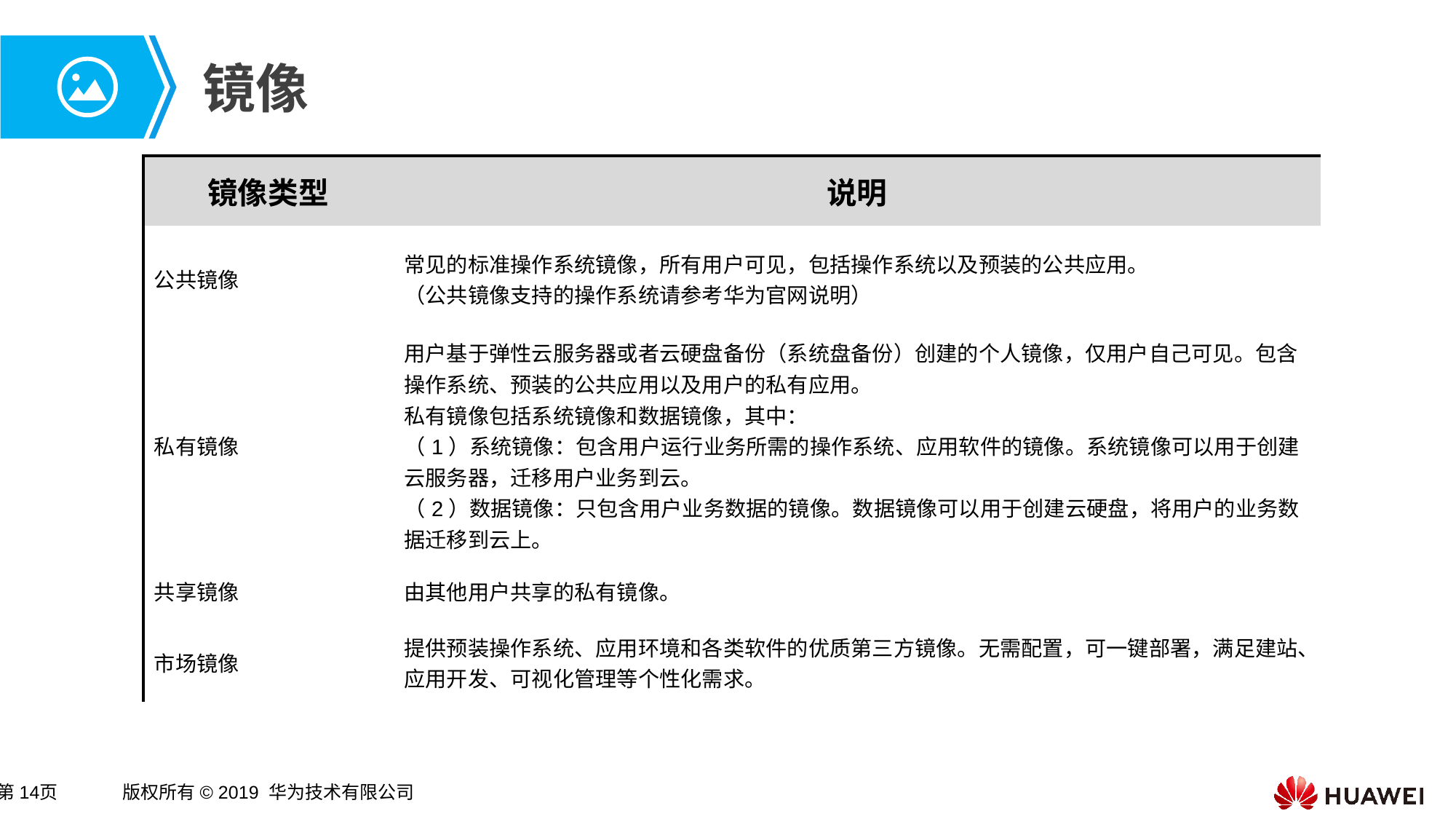

# 镜像
| 镜像类型 | 说明 |
| --- | --- |
| 公共镜像 | 常见的标准操作系统镜像，所有用户可见，包括操作系统以及预装的公共应用。 （公共镜像支持的操作系统请参考华为官网说明） |
| 私有镜像 | 用户基于弹性云服务器或者云硬盘备份（系统盘备份）创建的个人镜像，仅用户自己可见。包含操作系统、预装的公共应用以及用户的私有应用。 私有镜像包括系统镜像和数据镜像，其中： （1）系统镜像：包含用户运行业务所需的操作系统、应用软件的镜像。系统镜像可以用于创建云服务器，迁移用户业务到云。 （2）数据镜像：只包含用户业务数据的镜像。数据镜像可以用于创建云硬盘，将用户的业务数据迁移到云上。 |
| 共享镜像 | 由其他用户共享的私有镜像。 |
| 市场镜像 | 提供预装操作系统、应用环境和各类软件的优质第三方镜像。无需配置，可一键部署，满足建站、应用开发、可视化管理等个性化需求。 |